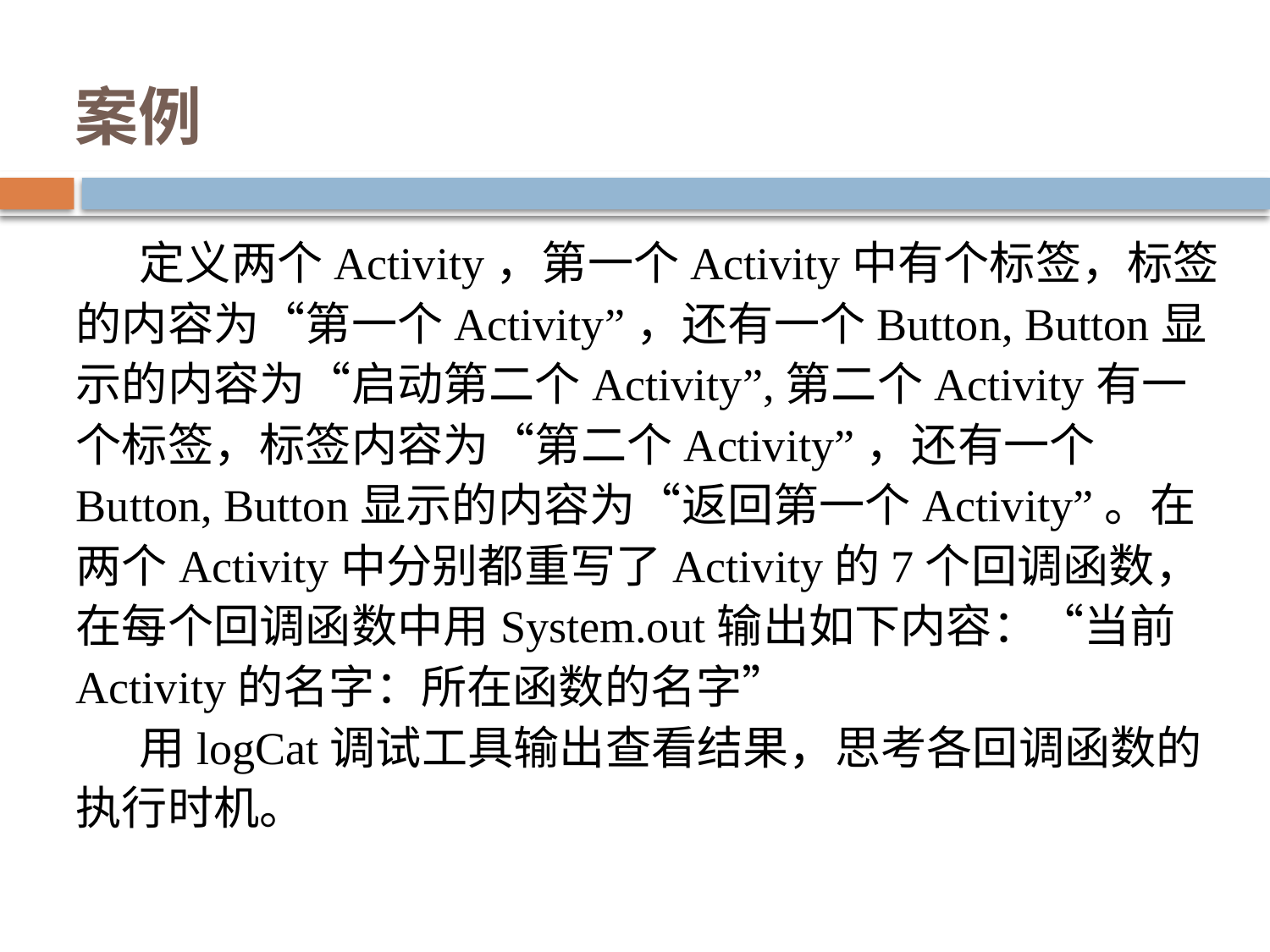

# 案例
定义两个Activity，第一个Activity中有个标签，标签的内容为“第一个Activity”，还有一个Button, Button显示的内容为“启动第二个Activity”,第二个Activity有一个标签，标签内容为“第二个Activity”，还有一个Button, Button显示的内容为“返回第一个Activity”。在两个Activity中分别都重写了Activity的7个回调函数，在每个回调函数中用System.out输出如下内容：“当前Activity的名字：所在函数的名字”
用logCat调试工具输出查看结果，思考各回调函数的执行时机。